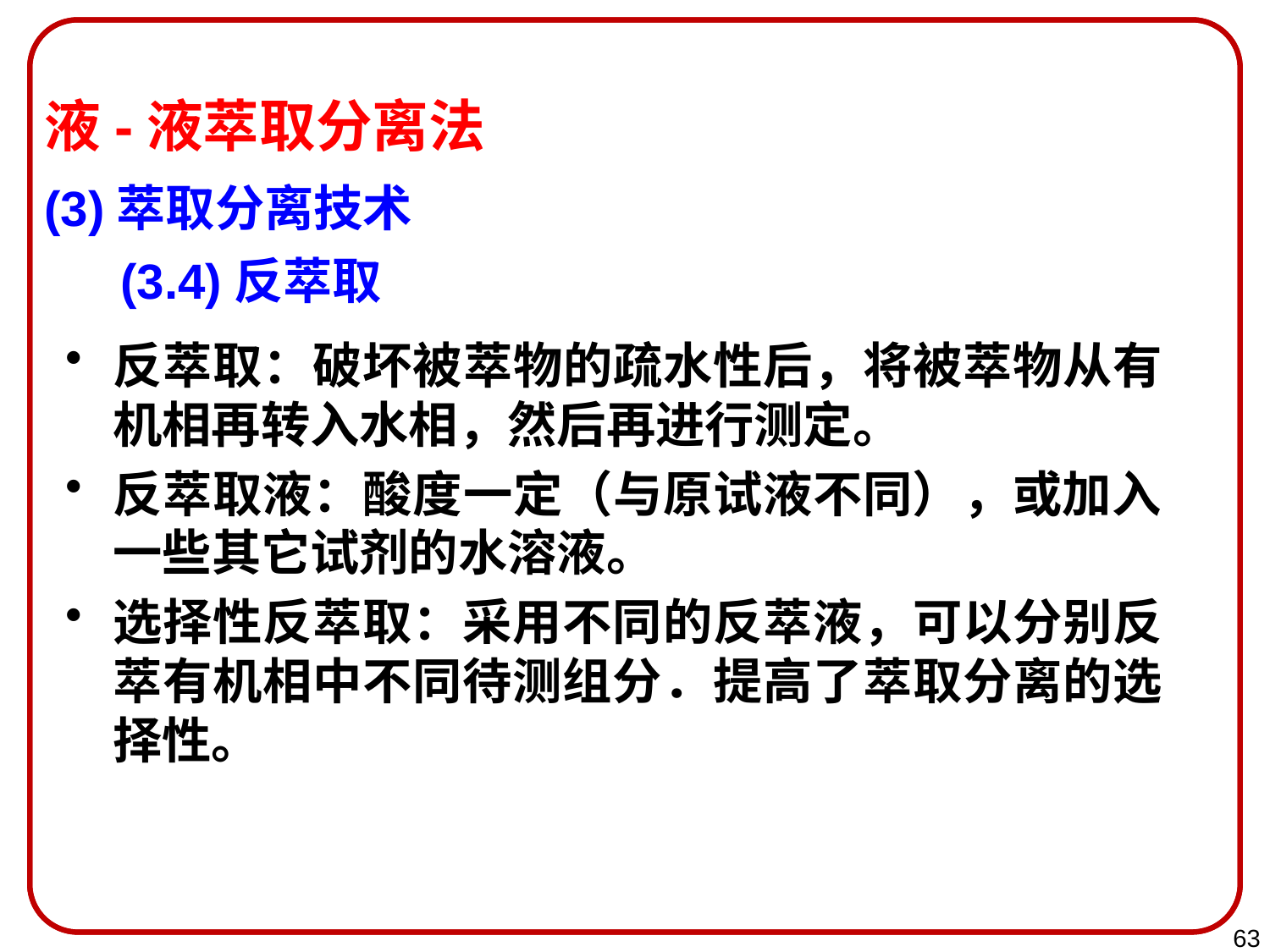

液-液萃取分离法
(3)萃取分离技术
    (3.4)反萃取
反萃取：破坏被萃物的疏水性后，将被萃物从有机相再转入水相，然后再进行测定。
反萃取液：酸度一定（与原试液不同），或加入一些其它试剂的水溶液。
选择性反萃取：采用不同的反萃液，可以分别反萃有机相中不同待测组分．提高了萃取分离的选择性。

63